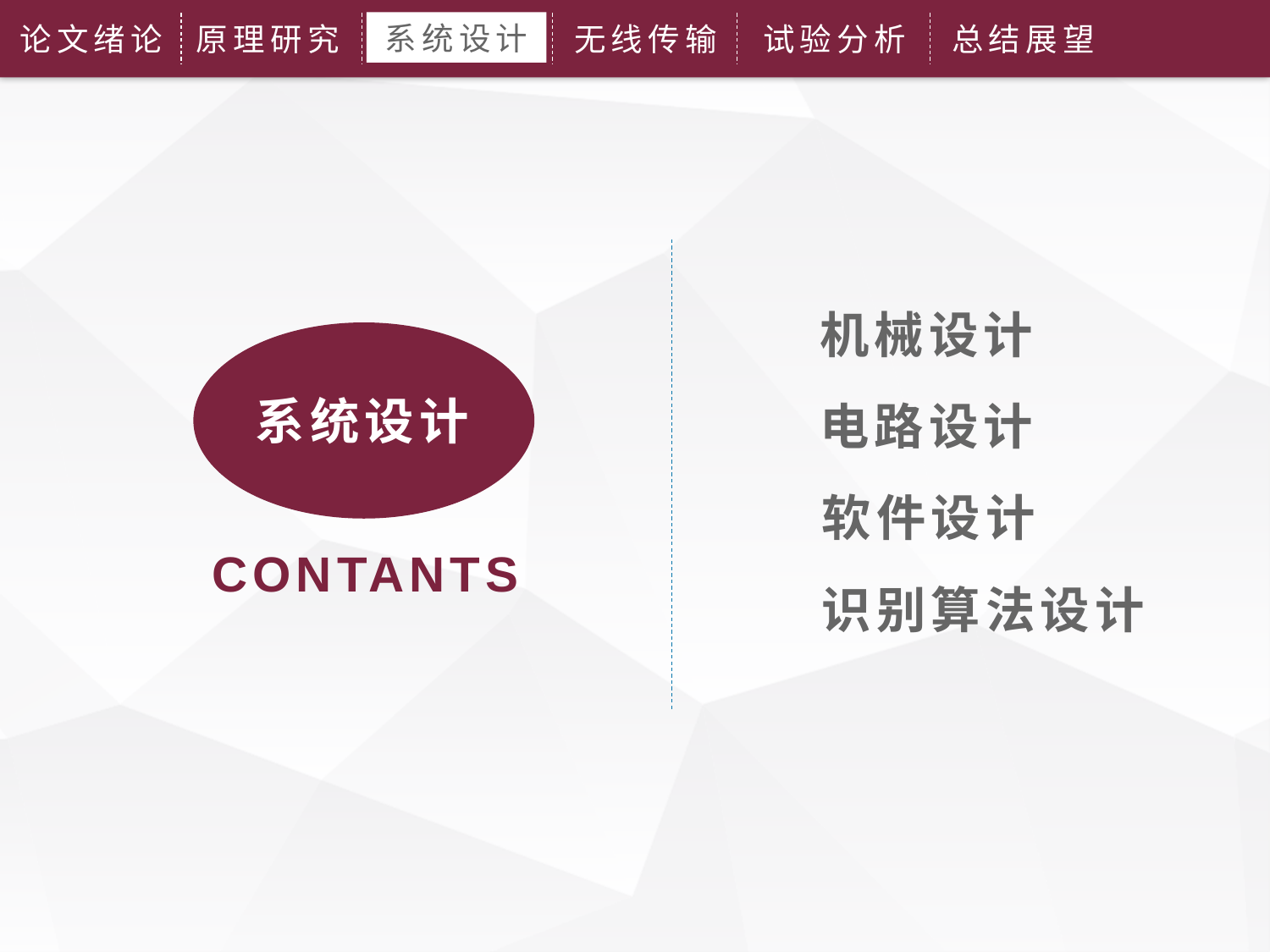

系统设计
论文绪论
原理研究
无线传输
试验分析
总结展望
机械设计

系统设计
电路设计
软件设计
CONTANTS
识别算法设计